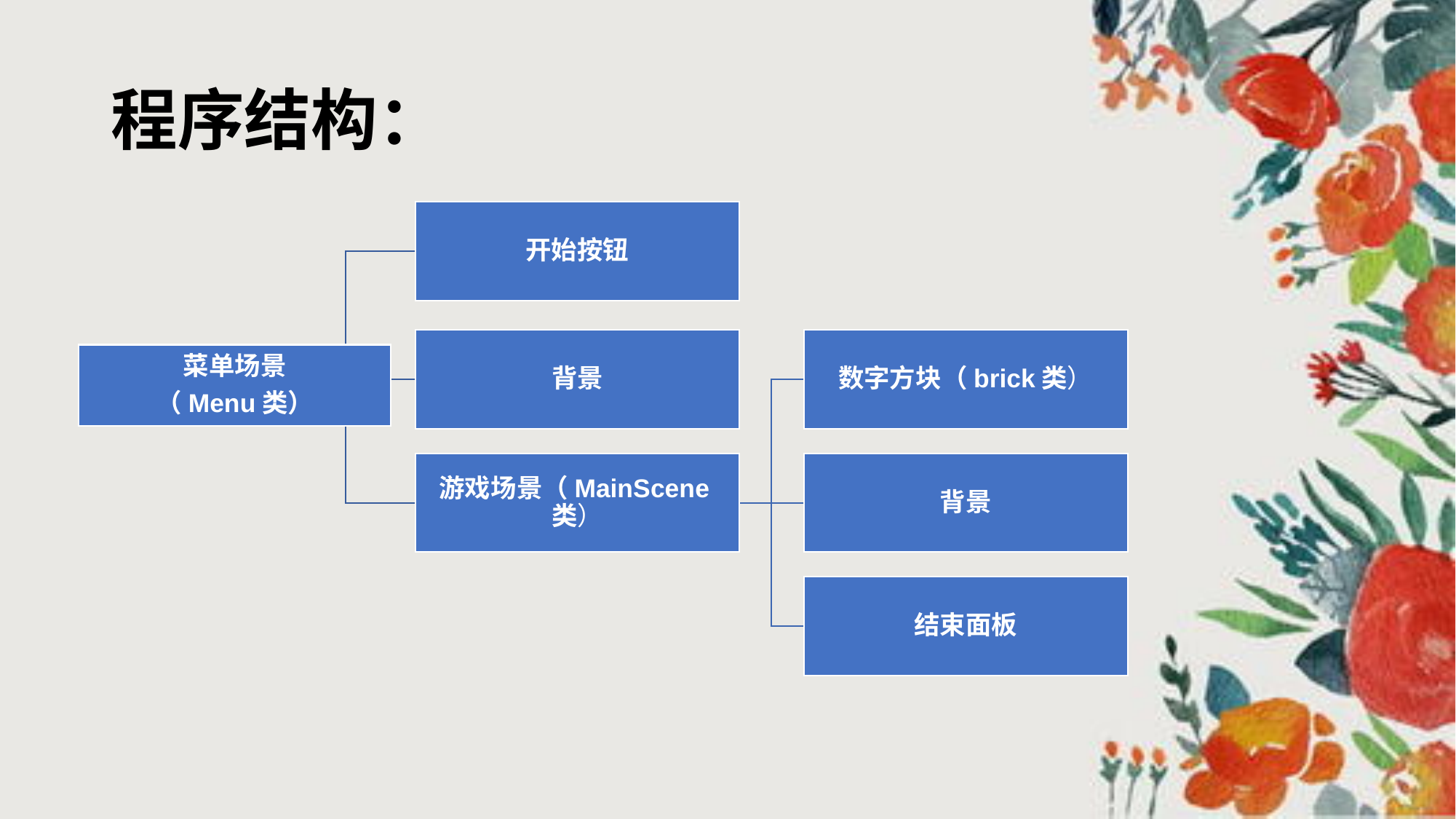

# 程序结构：

菜单场景
（Menu类）
开始按钮
背景
游戏场景（MainScene类）
数字方块（brick类）
背景
结束面板